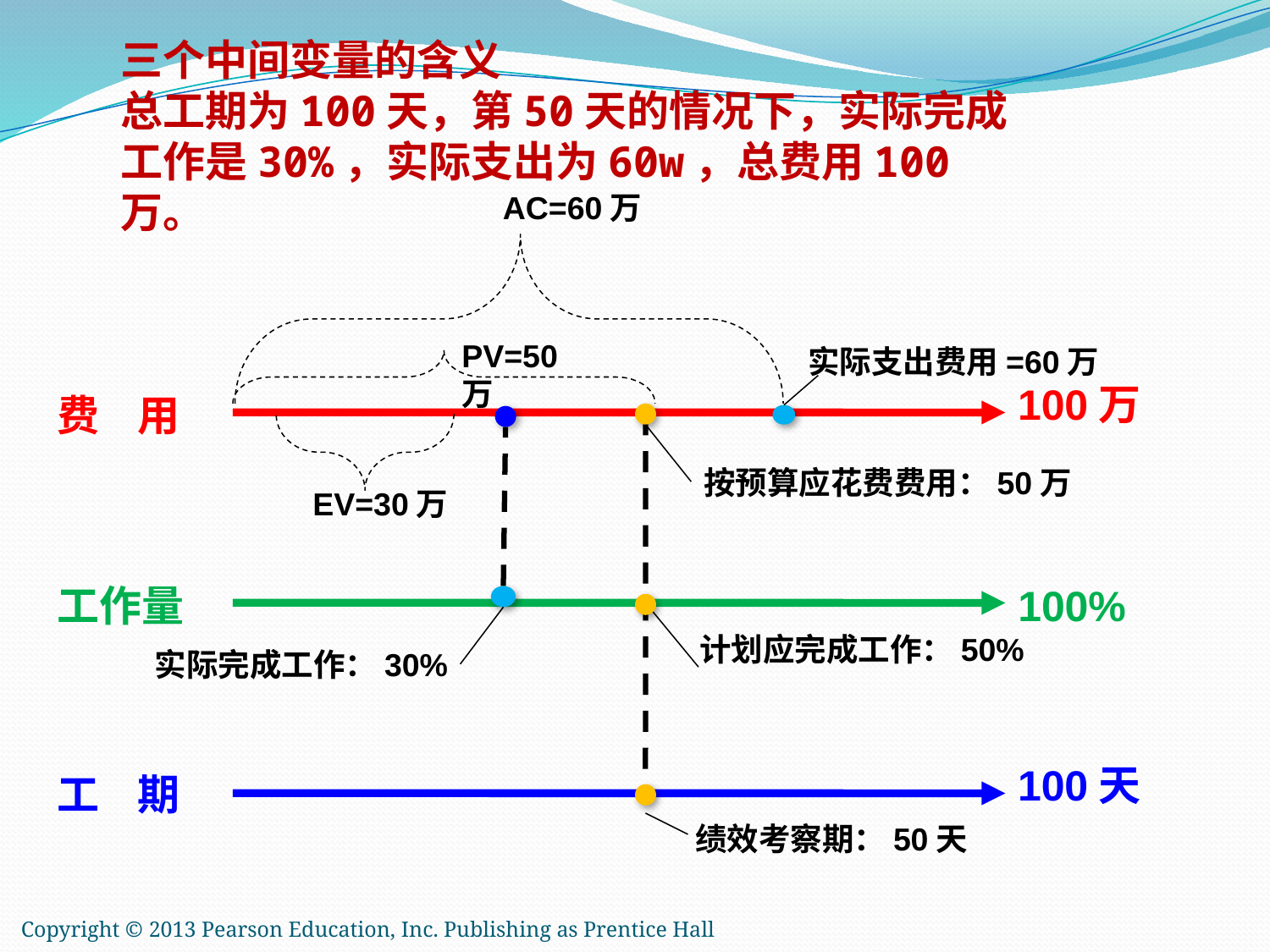

三个中间变量的含义
总工期为100天，第50天的情况下，实际完成工作是30%，实际支出为60w，总费用100万。

AC=60万

PV=50万
实际支出费用=60万

100万
费    用

     EV=30万
按预算应花费费用：50万
工作量
100%

       实际完成工作：30%
计划应完成工作：50%
100天
工    期
绩效考察期：50天